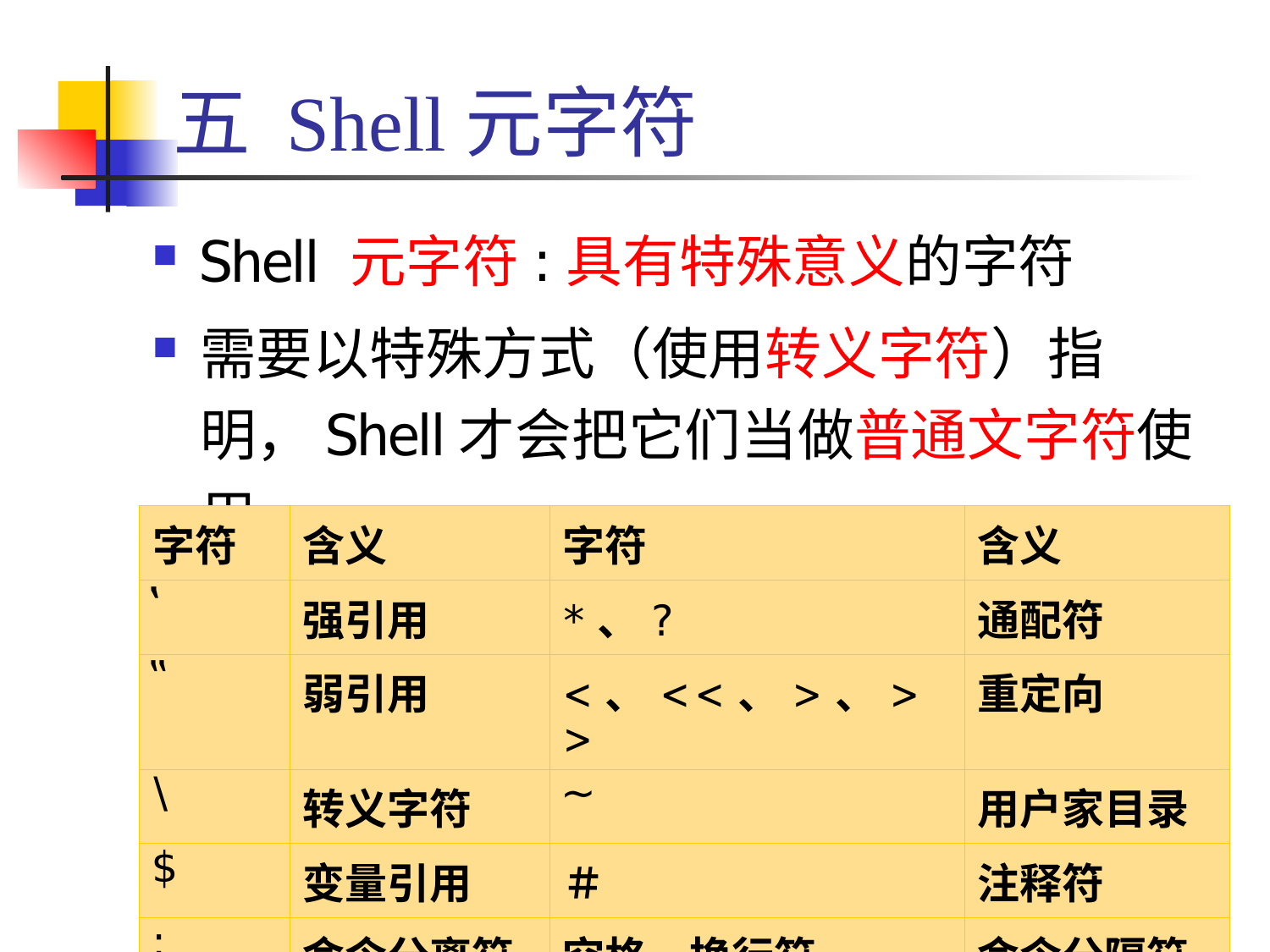

# 五 Shell元字符
Shell 元字符:具有特殊意义的字符
需要以特殊方式（使用转义字符）指明，Shell才会把它们当做普通文字符使用
| 字符 | 含义 | 字符 | 含义 |
| --- | --- | --- | --- |
| ‘ | 强引用 | \*、? | 通配符 |
| “ | 弱引用 | <、<<、>、>> | 重定向 |
| \ | 转义字符 | ~ | 用户家目录 |
| $ | 变量引用 | ＃ | 注释符 |
| ; | 命令分离符 | 空格、换行符 | 命令分隔符 |